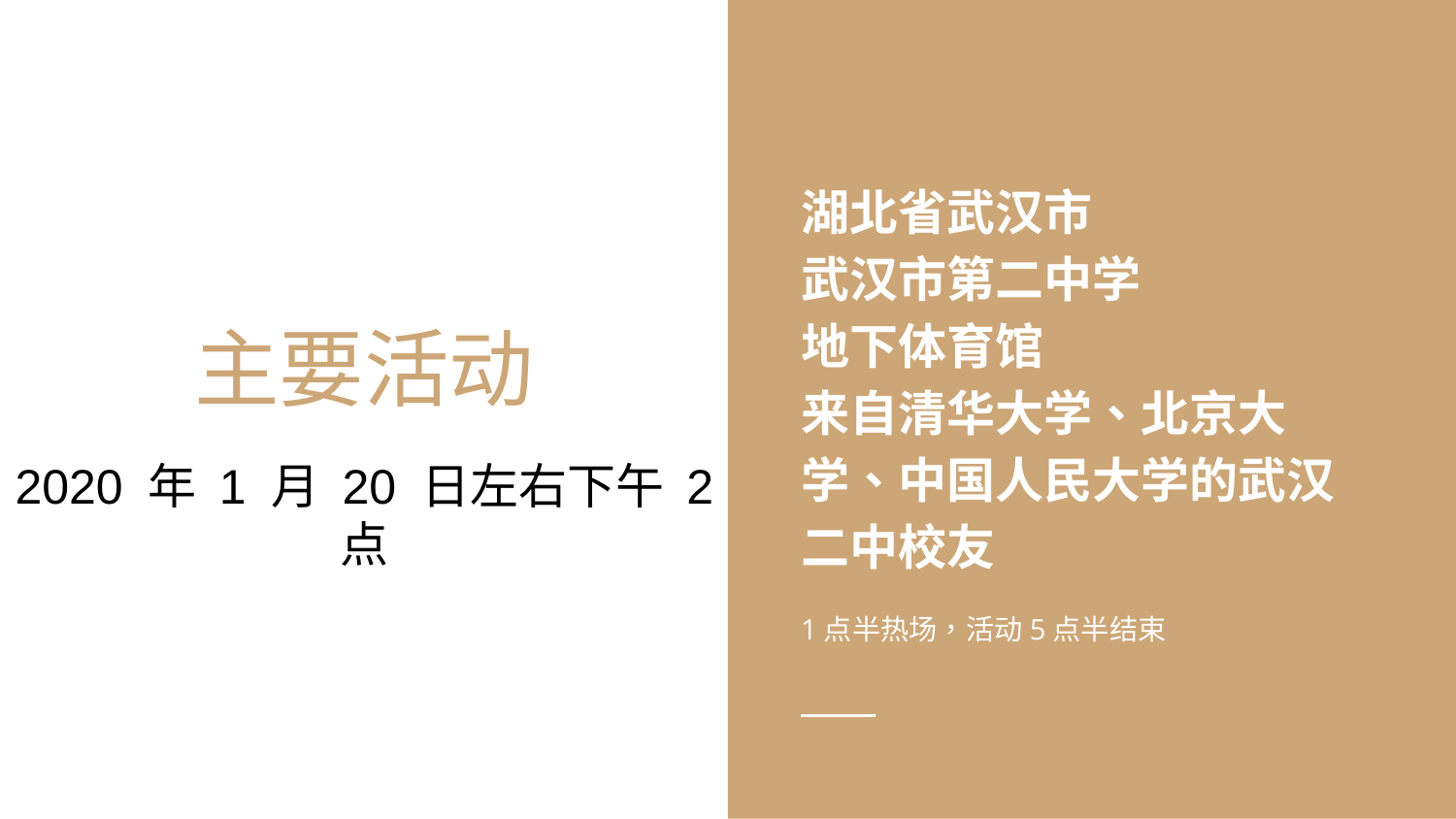

湖北省武汉市
武汉市第二中学
地下体育馆
来自清华大学、北京大学、中国人民大学的武汉二中校友
1点半热场，活动5点半结束
# 主要活动
2020 年 1 月 20 日左右下午 2 点